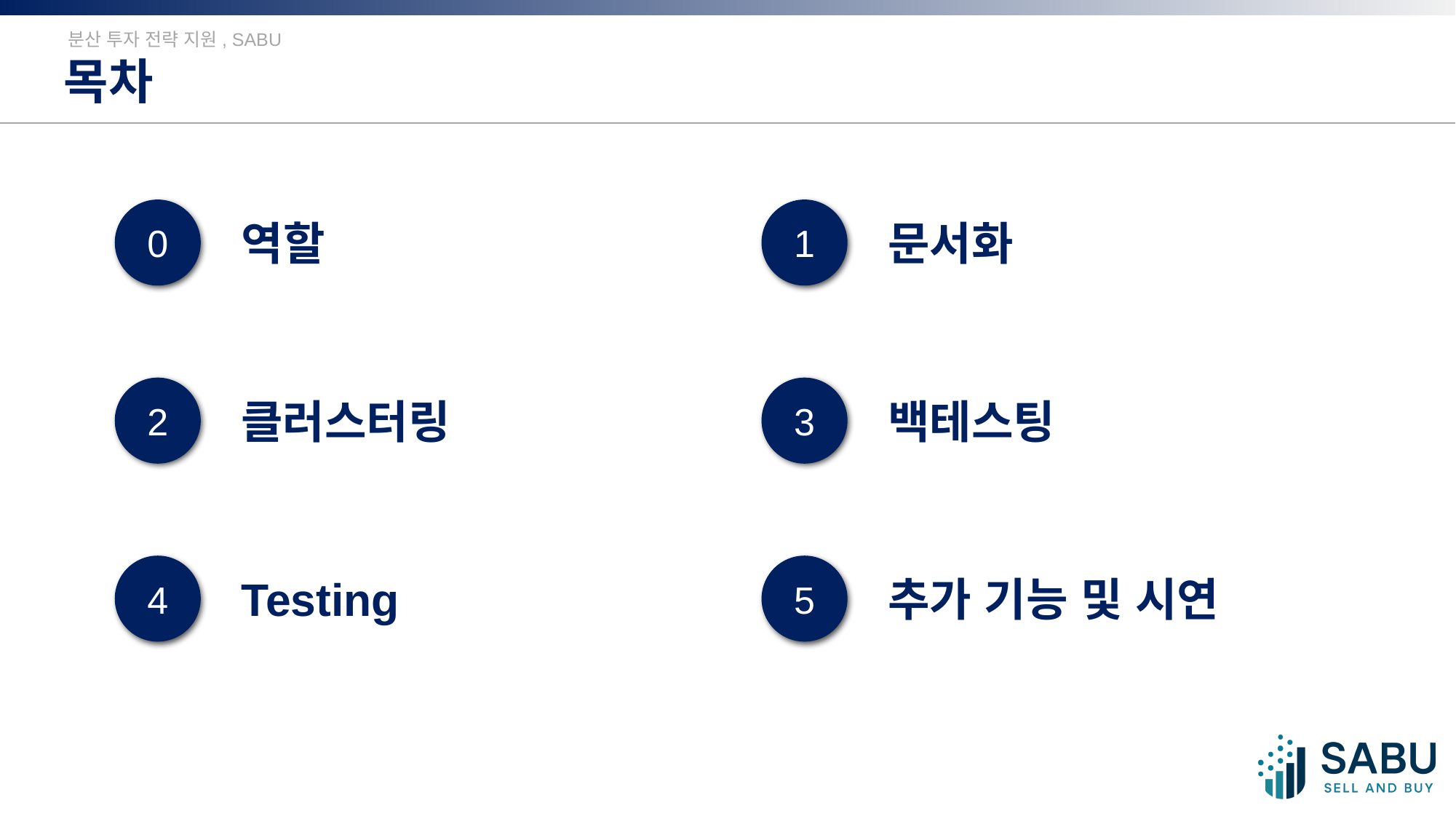

분산 투자 전략 지원, SABU
목차
0
역할
1
문서화
2
클러스터링
3
백테스팅
4
Testing
5
추가 기능 및 시연